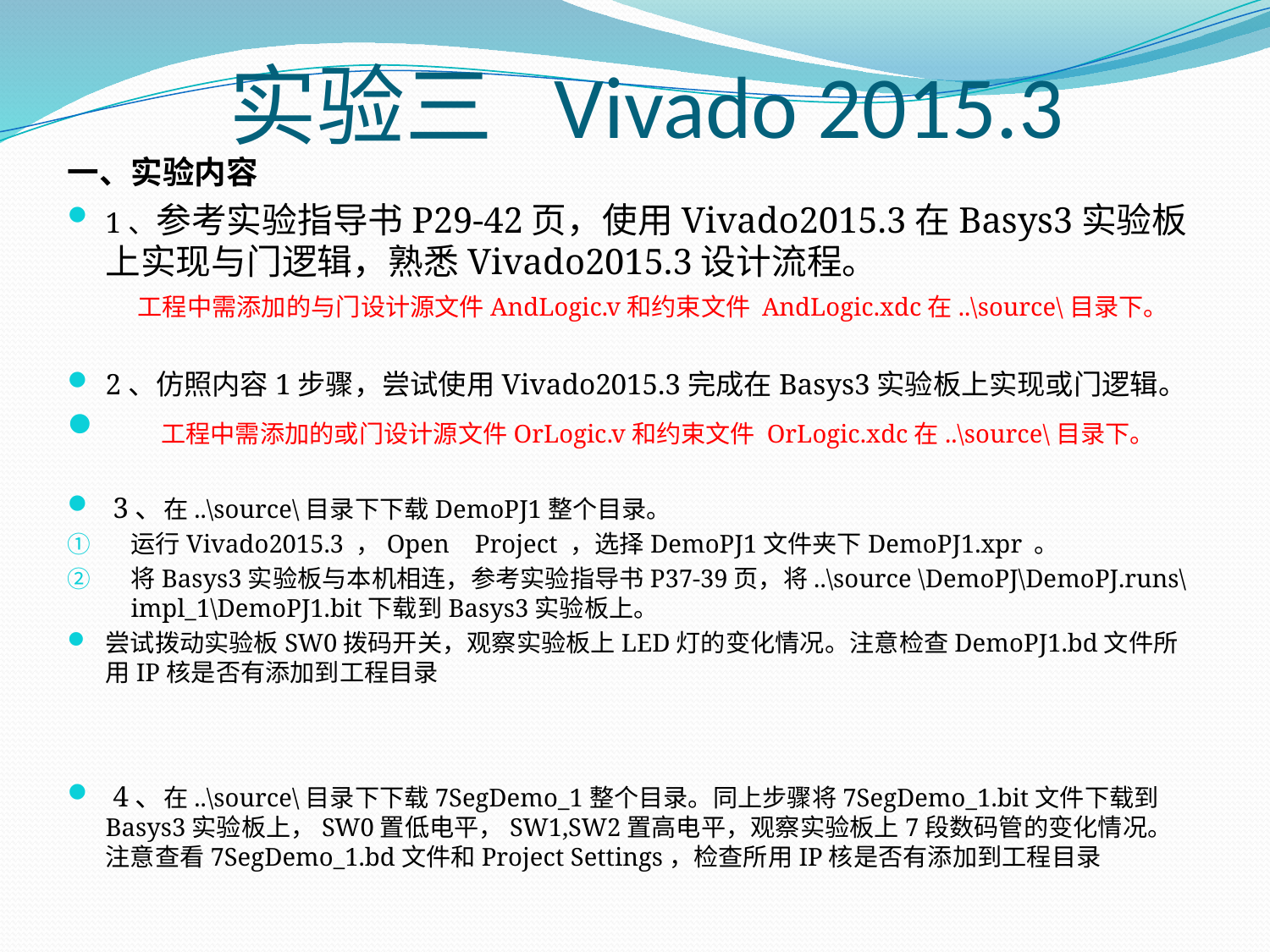

# 实验三  Vivado 2015.3
一、实验内容
1、参考实验指导书P29-42页，使用Vivado2015.3在Basys3实验板上实现与门逻辑，熟悉Vivado2015.3设计流程。
          工程中需添加的与门设计源文件AndLogic.v和约束文件 AndLogic.xdc在..\source\目录下。

2、仿照内容1步骤，尝试使用Vivado2015.3完成在Basys3实验板上实现或门逻辑。
      工程中需添加的或门设计源文件OrLogic.v和约束文件 OrLogic.xdc在..\source\目录下。

 3、在..\source\目录下下载DemoPJ1整个目录。
运行Vivado2015.3 ，Open    Project ，选择DemoPJ1文件夹下DemoPJ1.xpr 。
将Basys3实验板与本机相连，参考实验指导书P37-39页，将..\source \DemoPJ\DemoPJ.runs\impl_1\DemoPJ1.bit下载到Basys3实验板上。
尝试拨动实验板SW0拨码开关，观察实验板上LED灯的变化情况。注意检查DemoPJ1.bd文件所用IP核是否有添加到工程目录

 4、在..\source\目录下下载7SegDemo_1整个目录。同上步骤将7SegDemo_1.bit文件下载到Basys3实验板上，SW0置低电平，SW1,SW2置高电平，观察实验板上7段数码管的变化情况。注意查看7SegDemo_1.bd文件和Project Settings，检查所用IP核是否有添加到工程目录